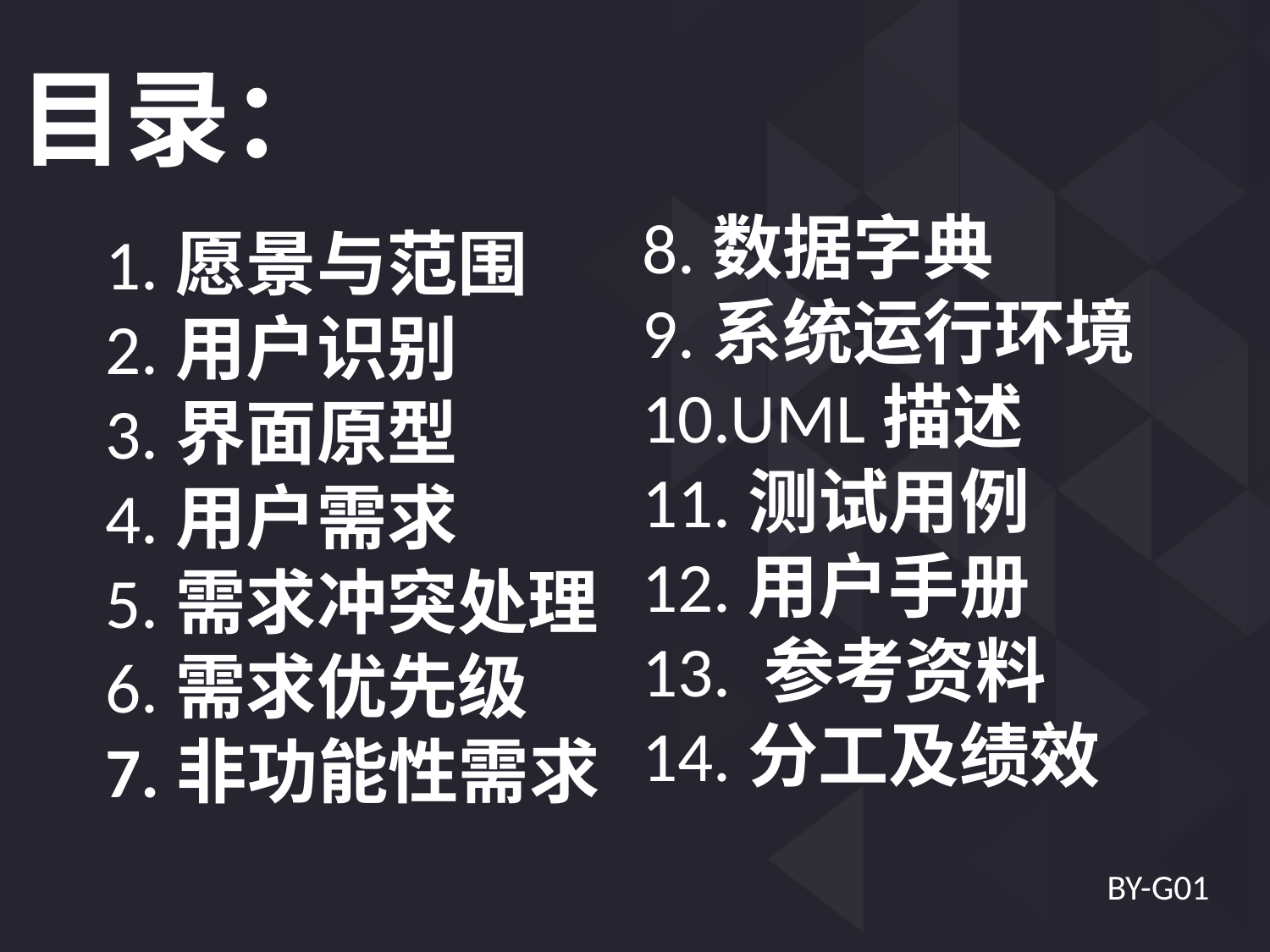

目录：
8.数据字典
9.系统运行环境
10.UML描述
11.测试用例
12.用户手册
13. 参考资料
14.分工及绩效
1.愿景与范围
2.用户识别
3.界面原型
4.用户需求
5.需求冲突处理
6.需求优先级
7.非功能性需求
BY-G01